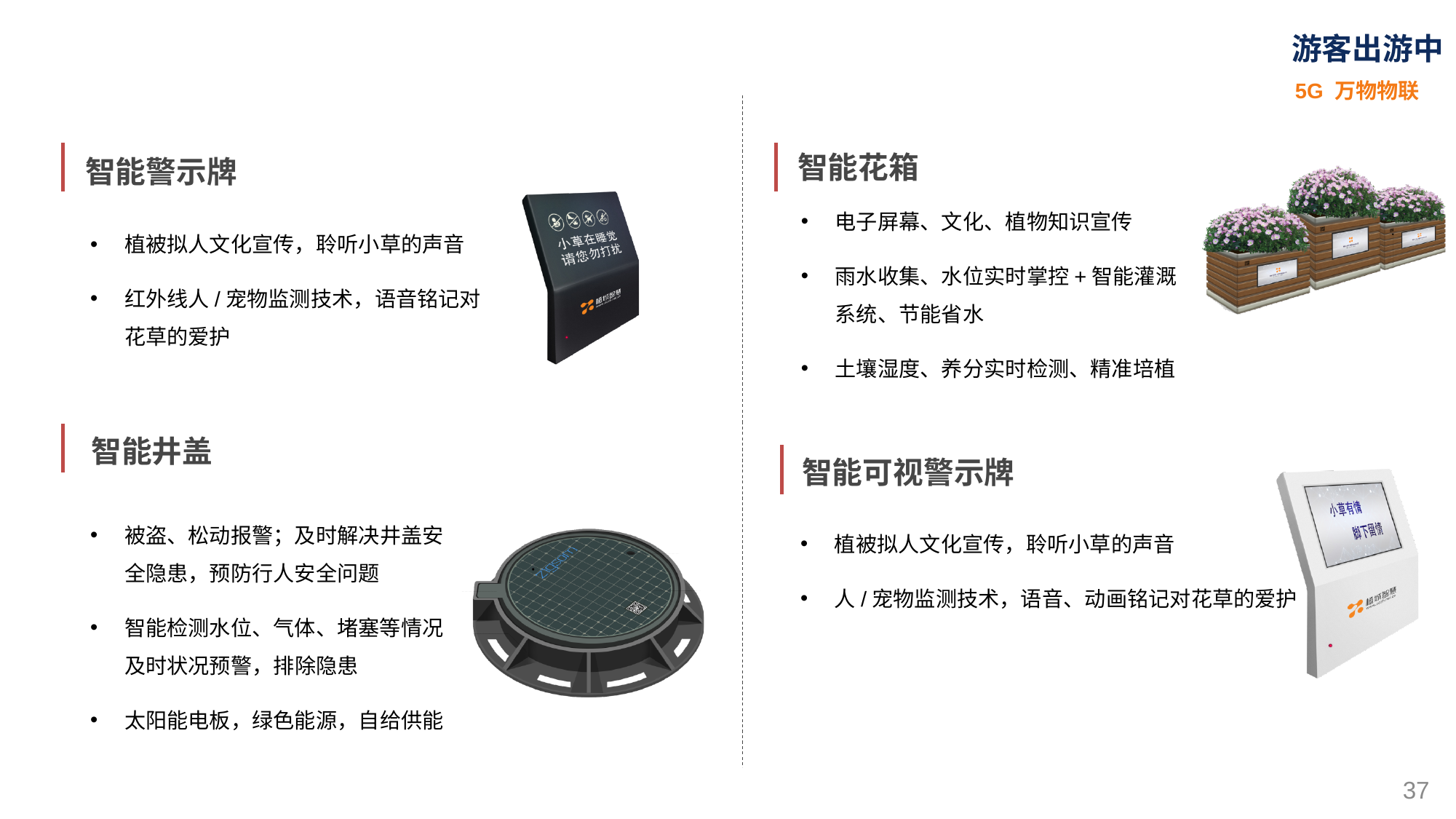

游客出游中
5G 万物物联

智能花箱
智能警示牌

电子屏幕、文化、植物知识宣传
雨水收集、水位实时掌控+智能灌溉系统、节能省水
土壤湿度、养分实时检测、精准培植

植被拟人文化宣传，聆听小草的声音
红外线人/宠物监测技术，语音铭记对花草的爱护
智能井盖
智能可视警示牌

被盗、松动报警；及时解决井盖安全隐患，预防行人安全问题
智能检测水位、气体、堵塞等情况及时状况预警，排除隐患
太阳能电板，绿色能源，自给供能
植被拟人文化宣传，聆听小草的声音
人/宠物监测技术，语音、动画铭记对花草的爱护

37